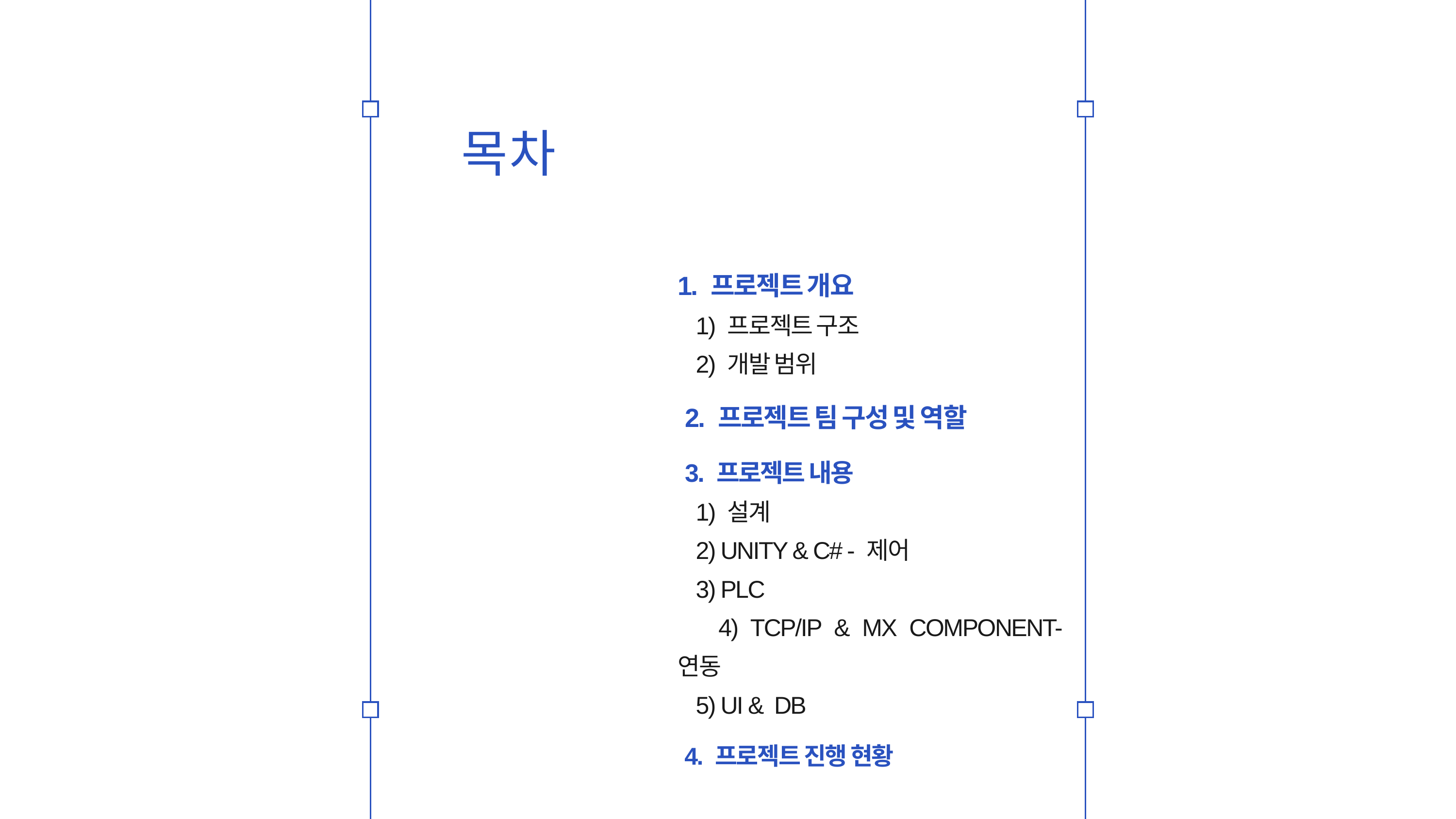

목차
1. 프로젝트 개요
   1) 프로젝트 구조
   2) 개발 범위

 2. 프로젝트 팀 구성 및 역할

 3. 프로젝트 내용
   1) 설계
   2) UNITY & C# - 제어
   3) PLC
   4) TCP/IP & MX COMPONENT- 연동
   5) UI &  DB

 4. 프로젝트 진행 현황